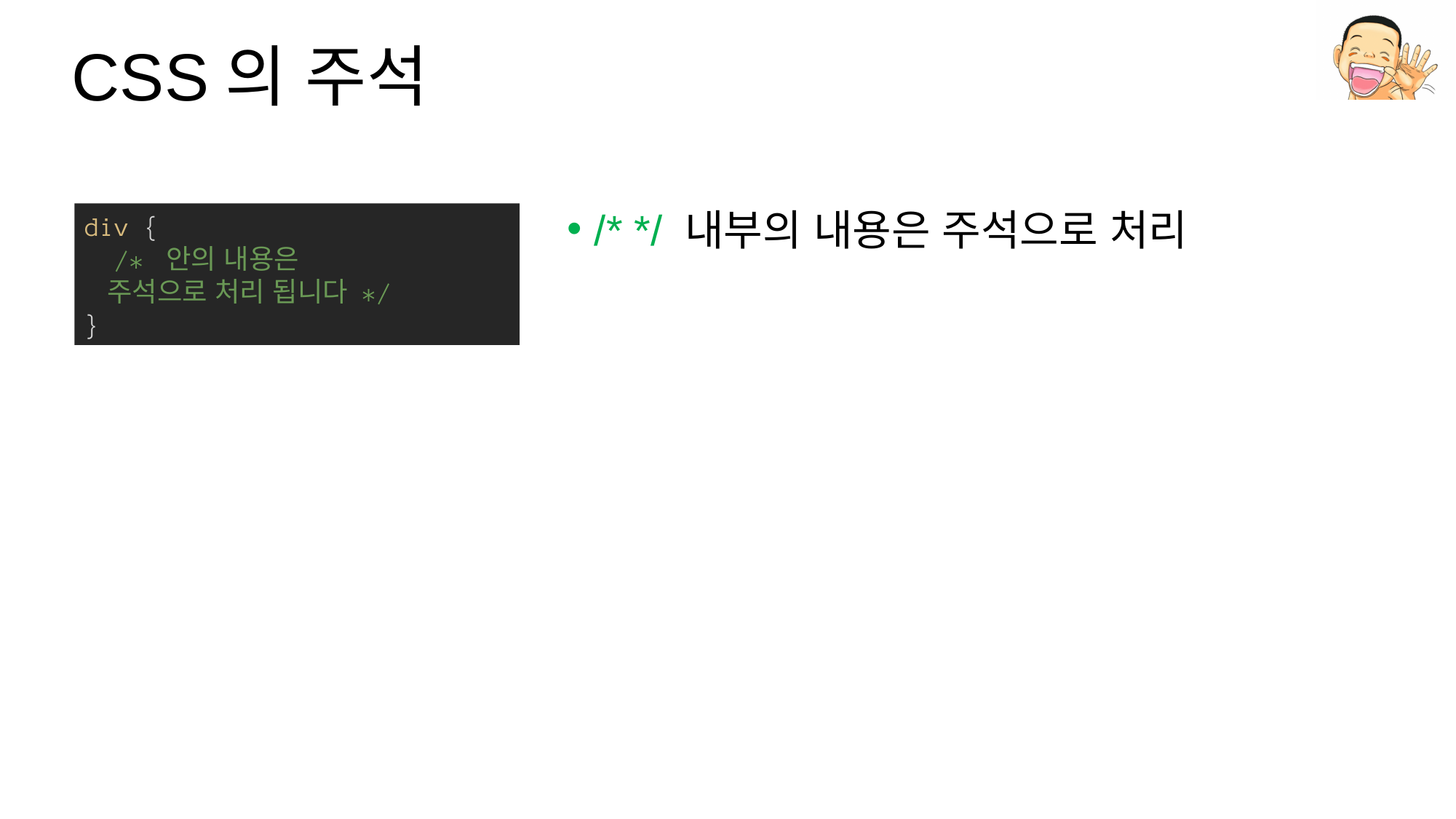

# CSS의 주석
/* */ 내부의 내용은 주석으로 처리
div {
  /* 안의 내용은
  주석으로 처리 됩니다 */
}